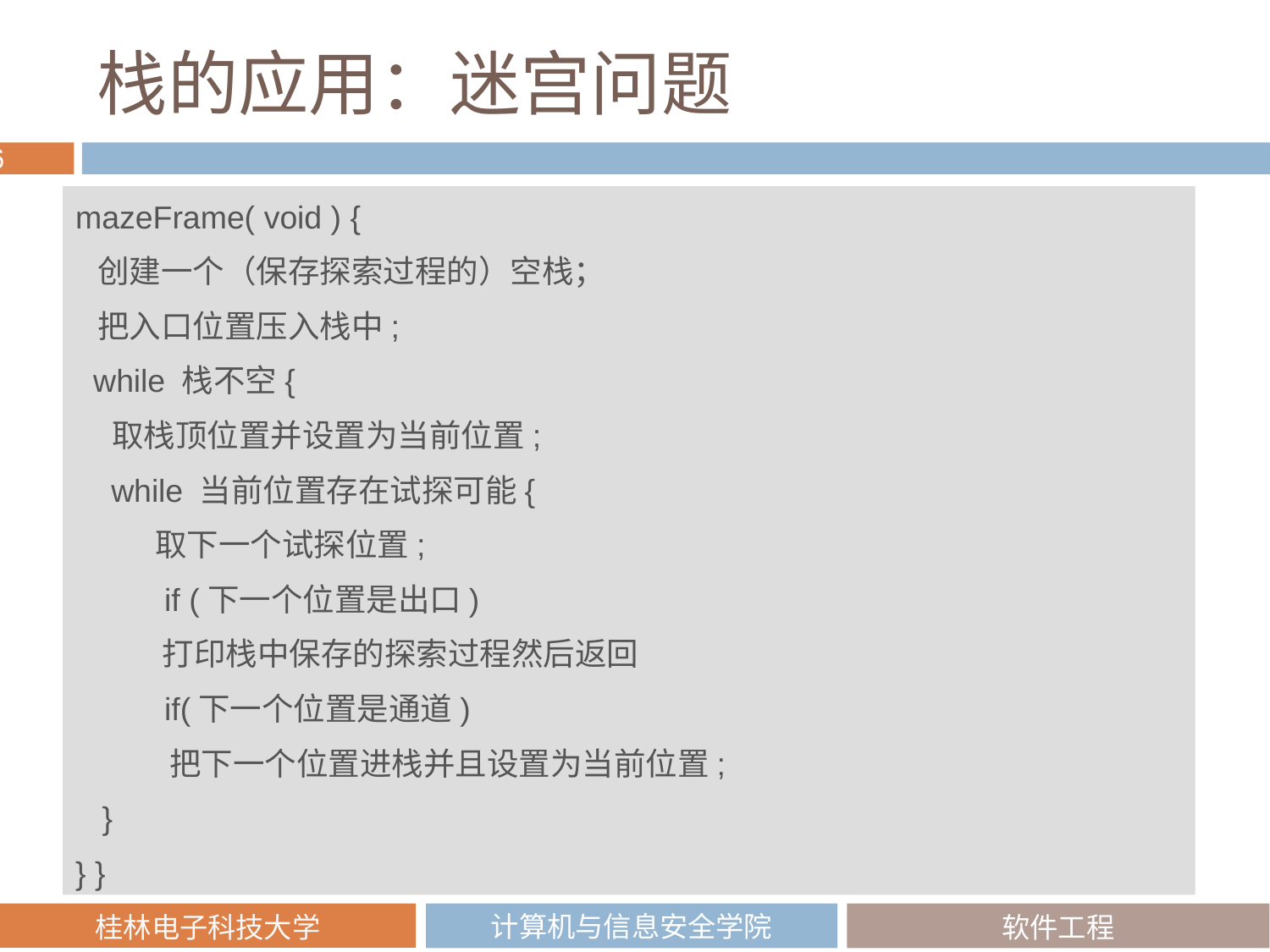

# 栈的应用：迷宫问题
mazeFrame( void ) {
  创建一个（保存探索过程的）空栈；
  把入口位置压入栈中;
  while 栈不空{
    取栈顶位置并设置为当前位置;
    while 当前位置存在试探可能{
          取下一个试探位置;
          if (下一个位置是出口)
           打印栈中保存的探索过程然后返回
          if(下一个位置是通道)
            把下一个位置进栈并且设置为当前位置;
   }
} }